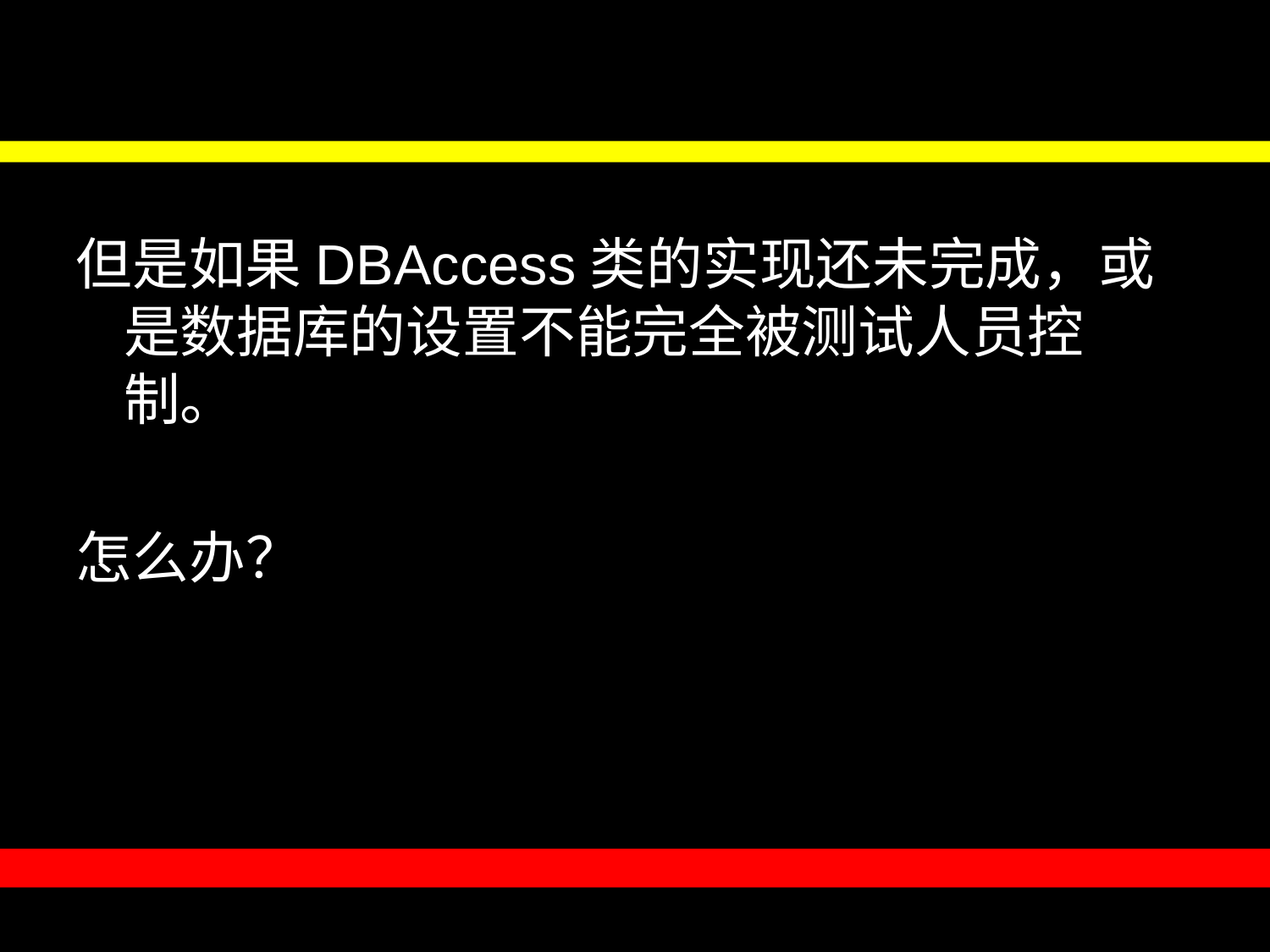

#
但是如果DBAccess类的实现还未完成，或是数据库的设置不能完全被测试人员控制。

怎么办？